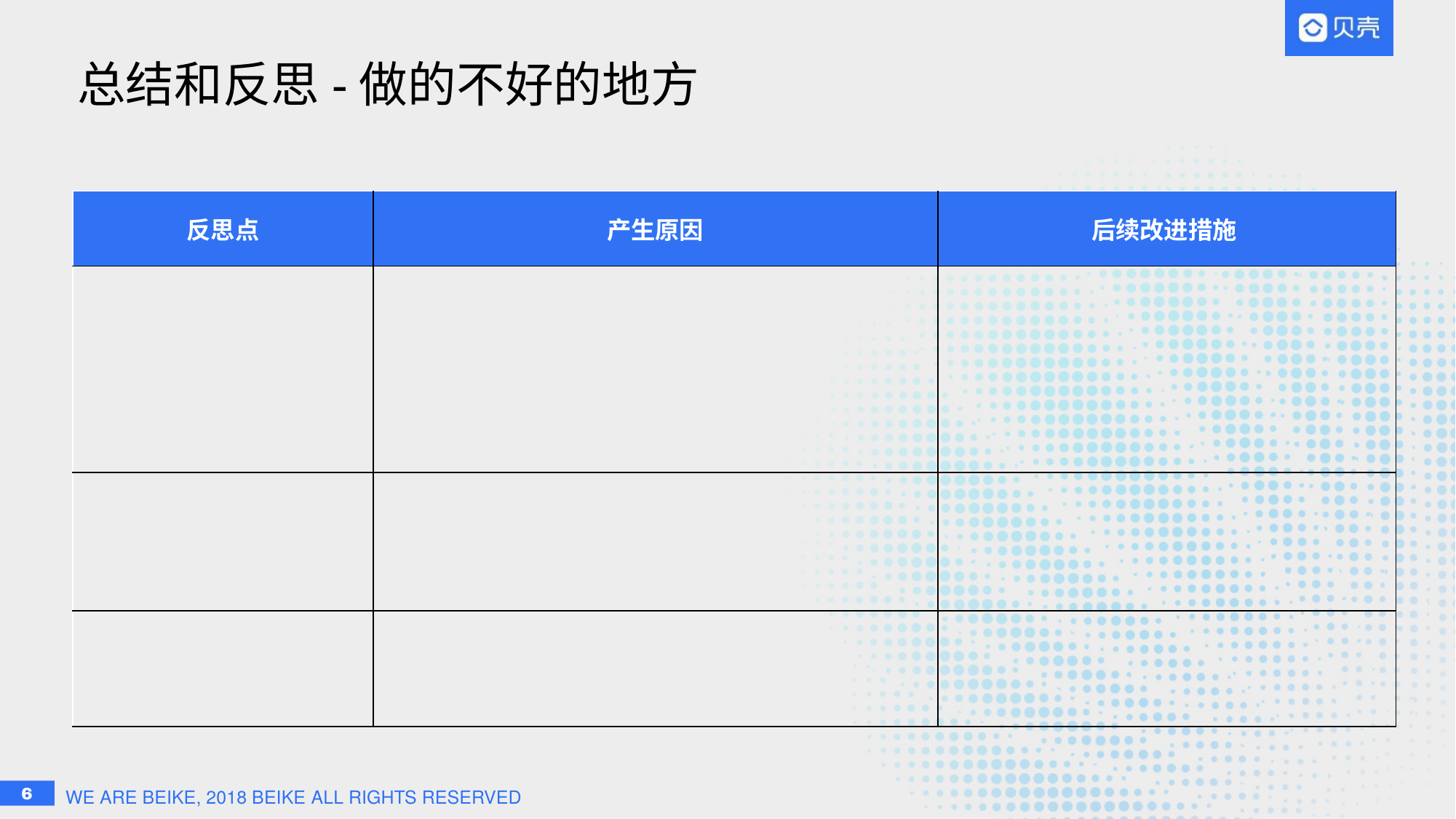

# 总结和反思-做的不好的地方
| 反思点 | 产生原因 | 后续改进措施 |
| --- | --- | --- |
|  |  |  |
|  |  |  |
|  |  |  |